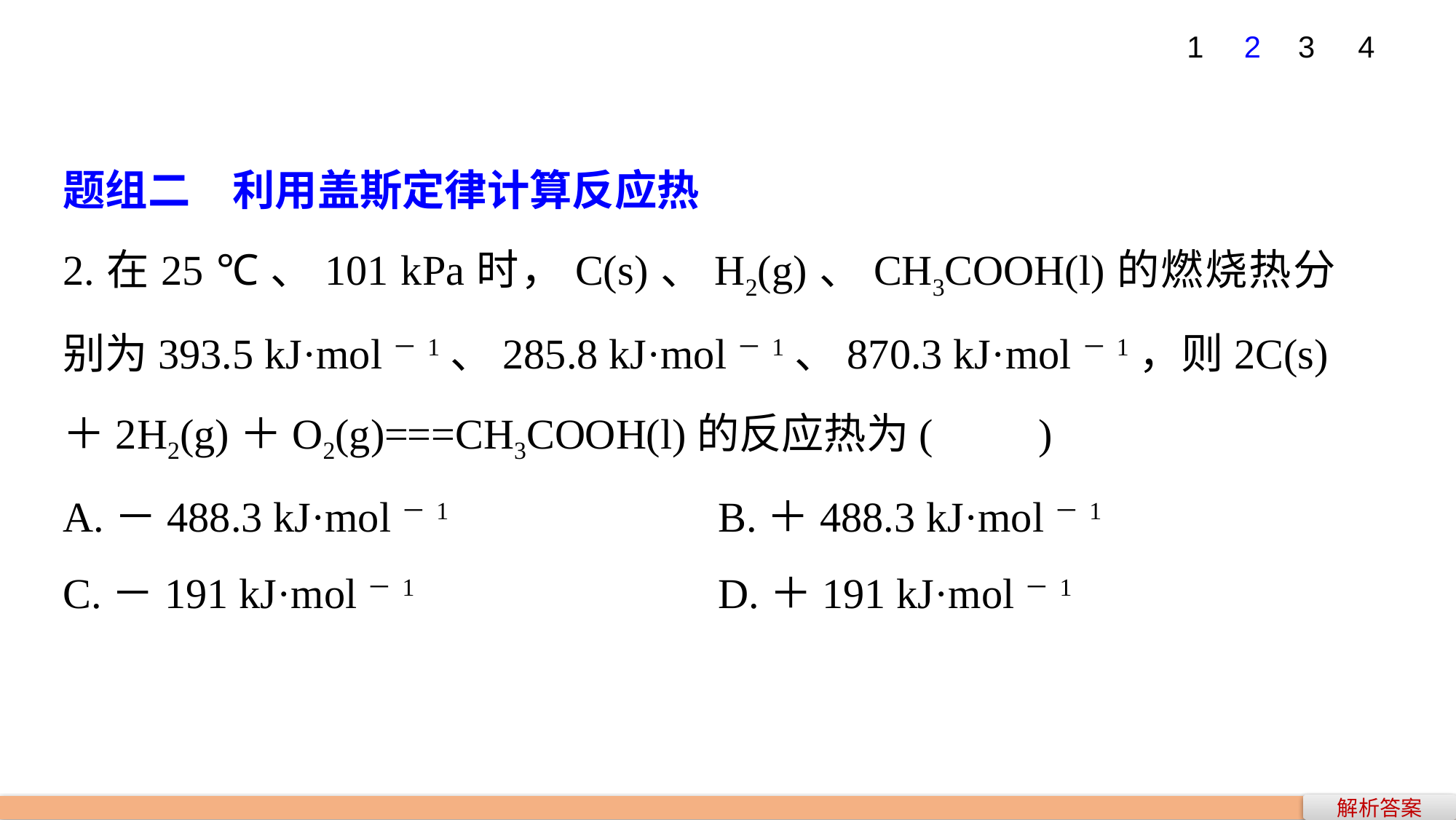

1
2
3
4
题组二　利用盖斯定律计算反应热
2.在25 ℃、101 kPa时，C(s)、H2(g)、CH3COOH(l)的燃烧热分别为393.5 kJ·mol－1、285.8 kJ·mol－1、870.3 kJ·mol－1，则2C(s)＋2H2(g)＋O2(g)===CH3COOH(l)的反应热为(　　)
A.－488.3 kJ·mol－1  			B.＋488.3 kJ·mol－1
C.－191 kJ·mol－1  			D.＋191 kJ·mol－1
解析答案